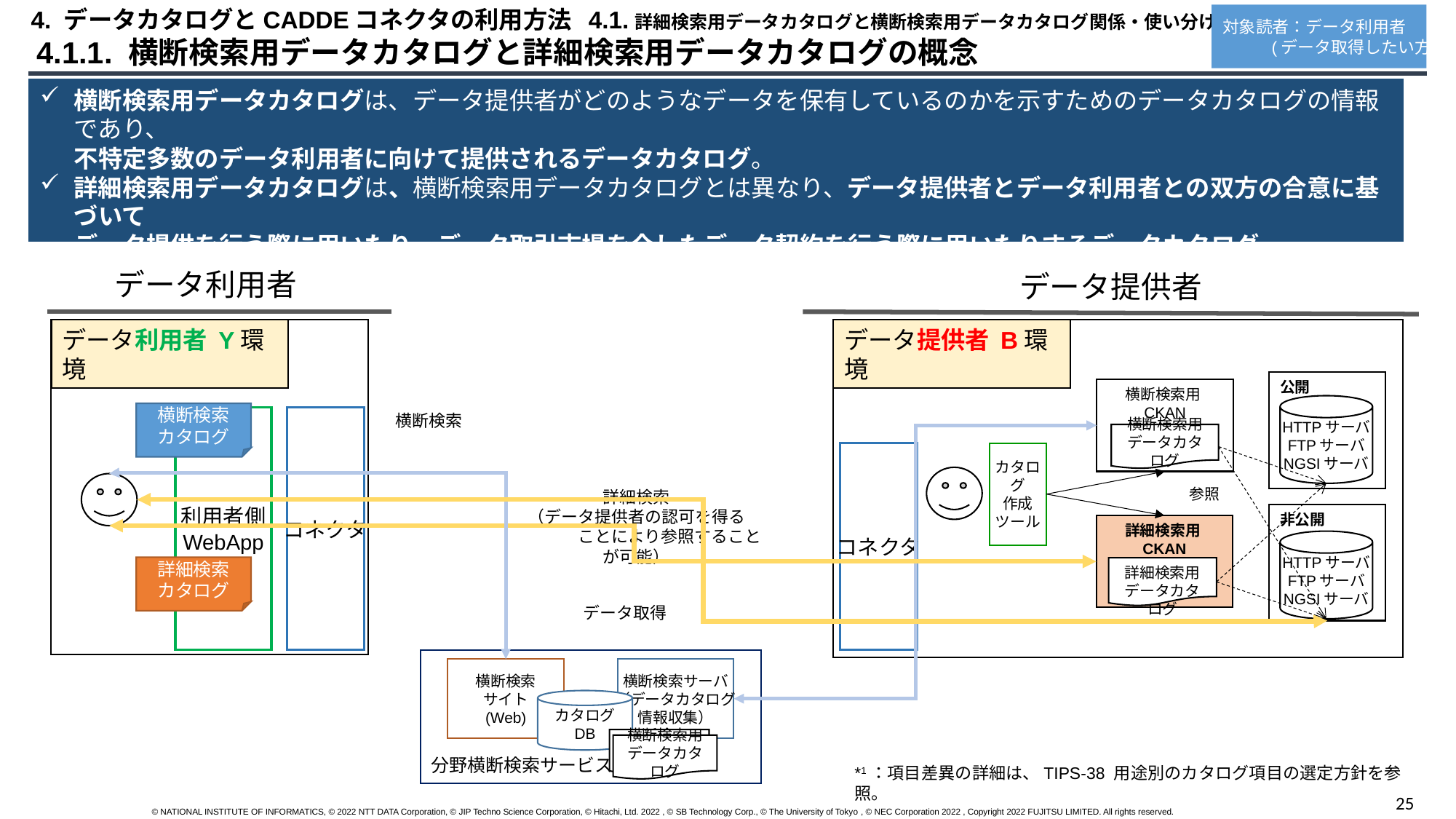

4. データカタログとCADDEコネクタの利用方法  4.1.詳細検索用データカタログと横断検索用データカタログ関係・使い分けについて
対象読者：データ利用者
 　　 (データ取得したい方)
 4.1.1. 横断検索用データカタログと詳細検索用データカタログの概念
横断検索用データカタログは、データ提供者がどのようなデータを保有しているのかを示すためのデータカタログの情報であり、
不特定多数のデータ利用者に向けて提供されるデータカタログ。
詳細検索用データカタログは、横断検索用データカタログとは異なり、データ提供者とデータ利用者との双方の合意に基づいて
データ提供を行う際に用いたり、データ取引市場を介したデータ契約を行う際に用いたりするデータカタログ。
詳細検索用データカタログは、横断検索用データカタログと比べ、主に契約に関する項目やデータ交換に必要な項目に違いがある*1。
データ利用者
データ提供者

データ利用者 Y環境
データ提供者 B環境

公開

横断検索用CKAN
HTTPサーバ
FTPサーバ
NGSIサーバ
横断検索
カタログ
横断検索
利用者側
WebApp
コネクタ
横断検索用
データカタログ
コネクタ
カタログ
作成
ツール

参照
詳細検索
（データ提供者の認可を得る
　　　　ことにより参照することが可能）
非公開
詳細検索用CKAN
HTTPサーバ
FTPサーバ
NGSIサーバ
詳細検索
カタログ
詳細検索用データカタログ
データ取得

横断検索
サイト
(Web)
横断検索サーバ
（データカタログ
情報収集）
カタログ
DB

横断検索用
データカタログ
分野横断検索サービス
*1：項目差異の詳細は、TIPS-38 用途別のカタログ項目の選定方針を参照。